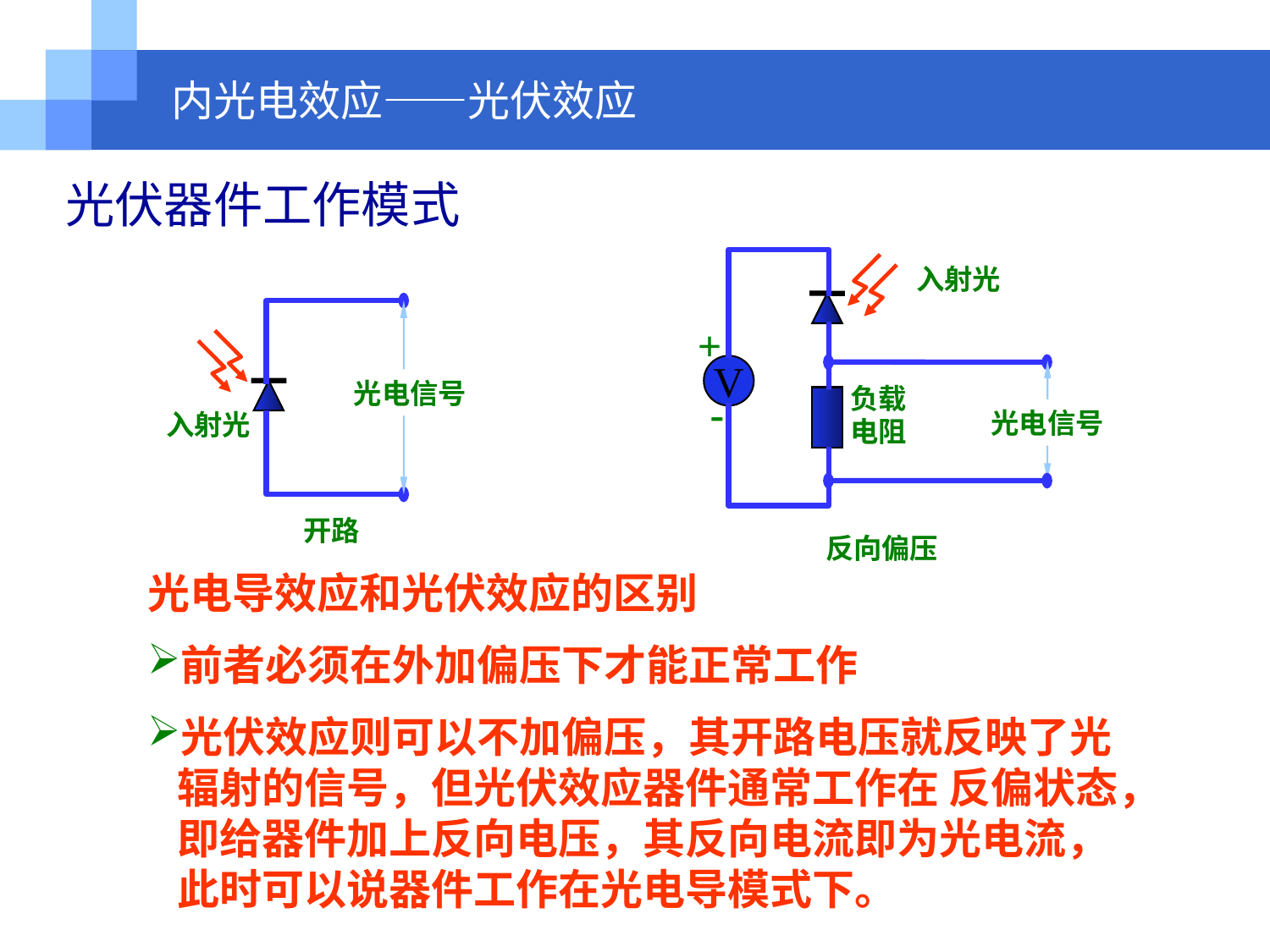

内光电效应——光伏效应
# 光伏器件工作模式

入射光

+

V

负载电阻
-
光电信号

反向偏压

光电信号

入射光

开路
光电导效应和光伏效应的区别
前者必须在外加偏压下才能正常工作
光伏效应则可以不加偏压，其开路电压就反映了光辐射的信号，但光伏效应器件通常工作在 反偏状态，即给器件加上反向电压，其反向电流即为光电流，此时可以说器件工作在光电导模式下。